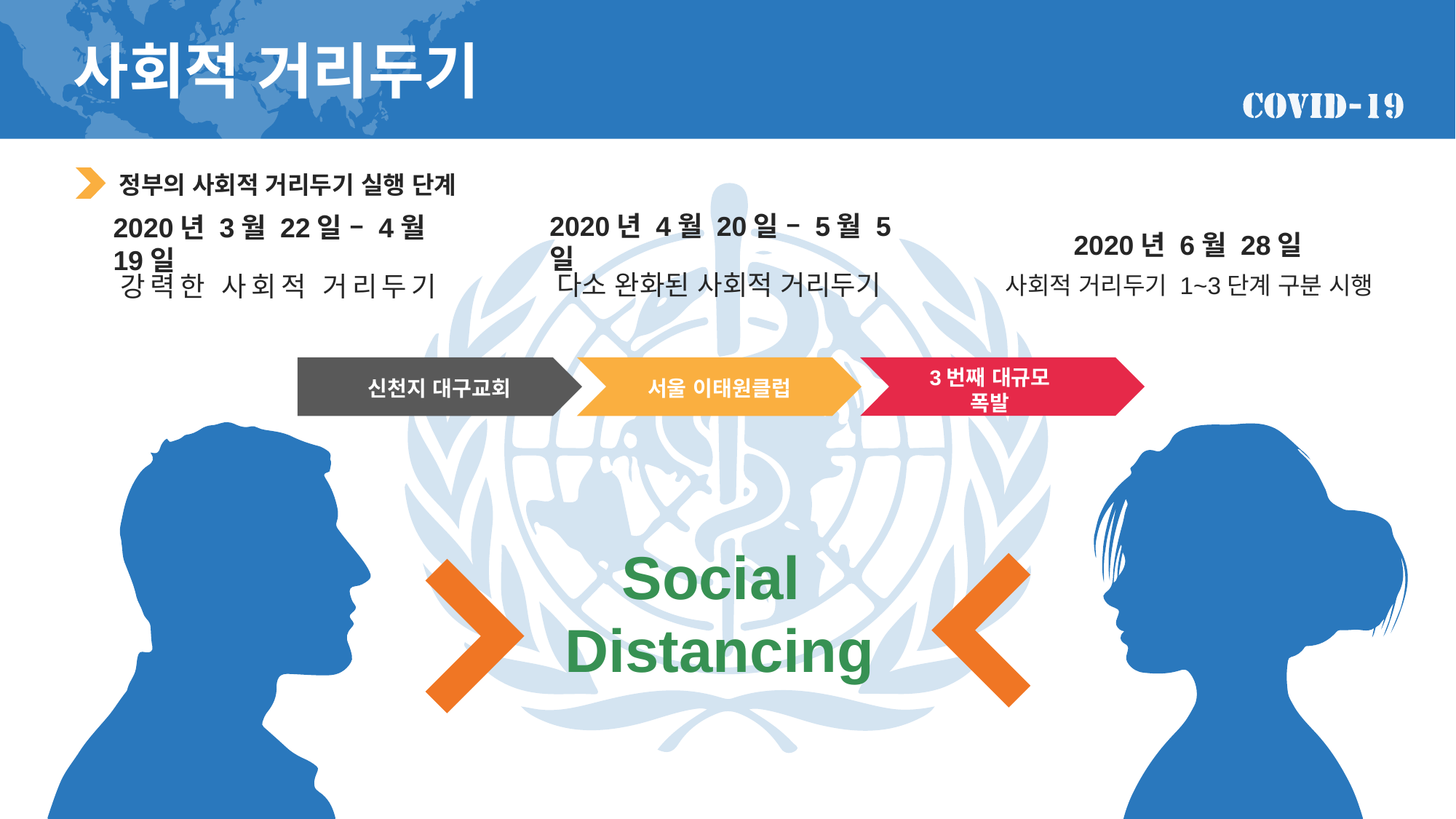

사회적 거리두기
정부의 사회적 거리두기 실행 단계

2020년 4월 20일 – 5월 5일
다소 완화된 사회적 거리두기
2020년 3월 22일 – 4월 19일
강력한 사회적 거리두기
2020년 6월 28일
사회적 거리두기 1~3단계 구분 시행

신천지 대구교회
서울 이태원클럽
3번째 대규모 폭발

Social
Distancing